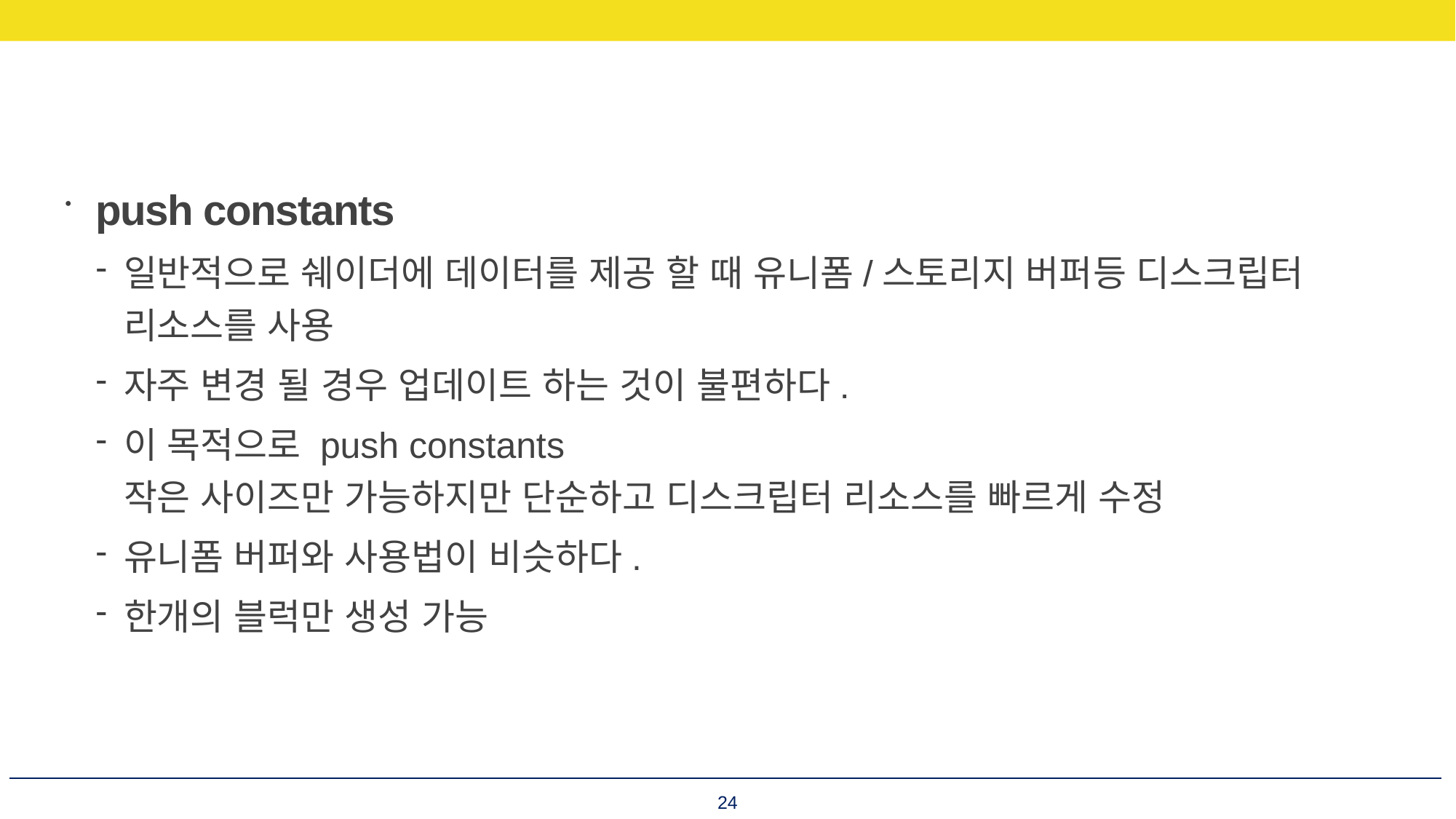

push constants
일반적으로 쉐이더에 데이터를 제공 할 때 유니폼/스토리지 버퍼등 디스크립터 리소스를 사용
자주 변경 될 경우 업데이트 하는 것이 불편하다.
이 목적으로 push constants
작은 사이즈만 가능하지만 단순하고 디스크립터 리소스를 빠르게 수정
유니폼 버퍼와 사용법이 비슷하다.
한개의 블럭만 생성 가능

24